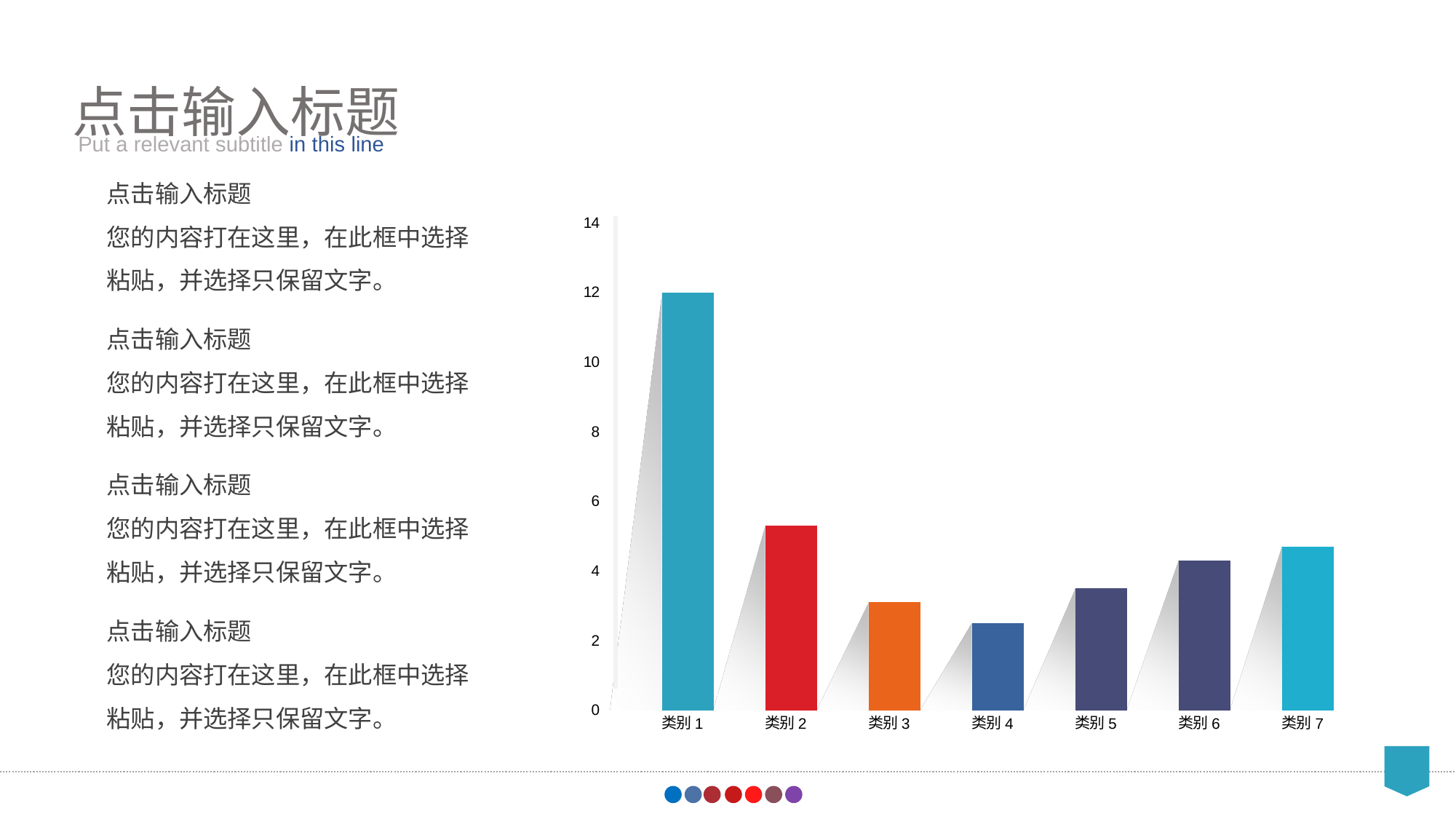

点击输入标题
Put a relevant subtitle in this line
点击输入标题
您的内容打在这里，在此框中选择粘贴，并选择只保留文字。

### Chart

| Category | 系列 1 | 系列 2 |
|---|---|---|
| 类别1 | 12.0 | 12.0 |
| 类别2 | 5.3 | 5.3 |
| 类别3 | 3.1 | 3.1 |
| 类别4 | 2.5 | 2.5 |
| 类别5 | 3.5 | 3.5 |
| 类别6 | 4.3 | 4.3 |
| 类别7 | 4.7 | 4.7 |
点击输入标题
您的内容打在这里，在此框中选择粘贴，并选择只保留文字。
点击输入标题
您的内容打在这里，在此框中选择粘贴，并选择只保留文字。
点击输入标题
您的内容打在这里，在此框中选择粘贴，并选择只保留文字。